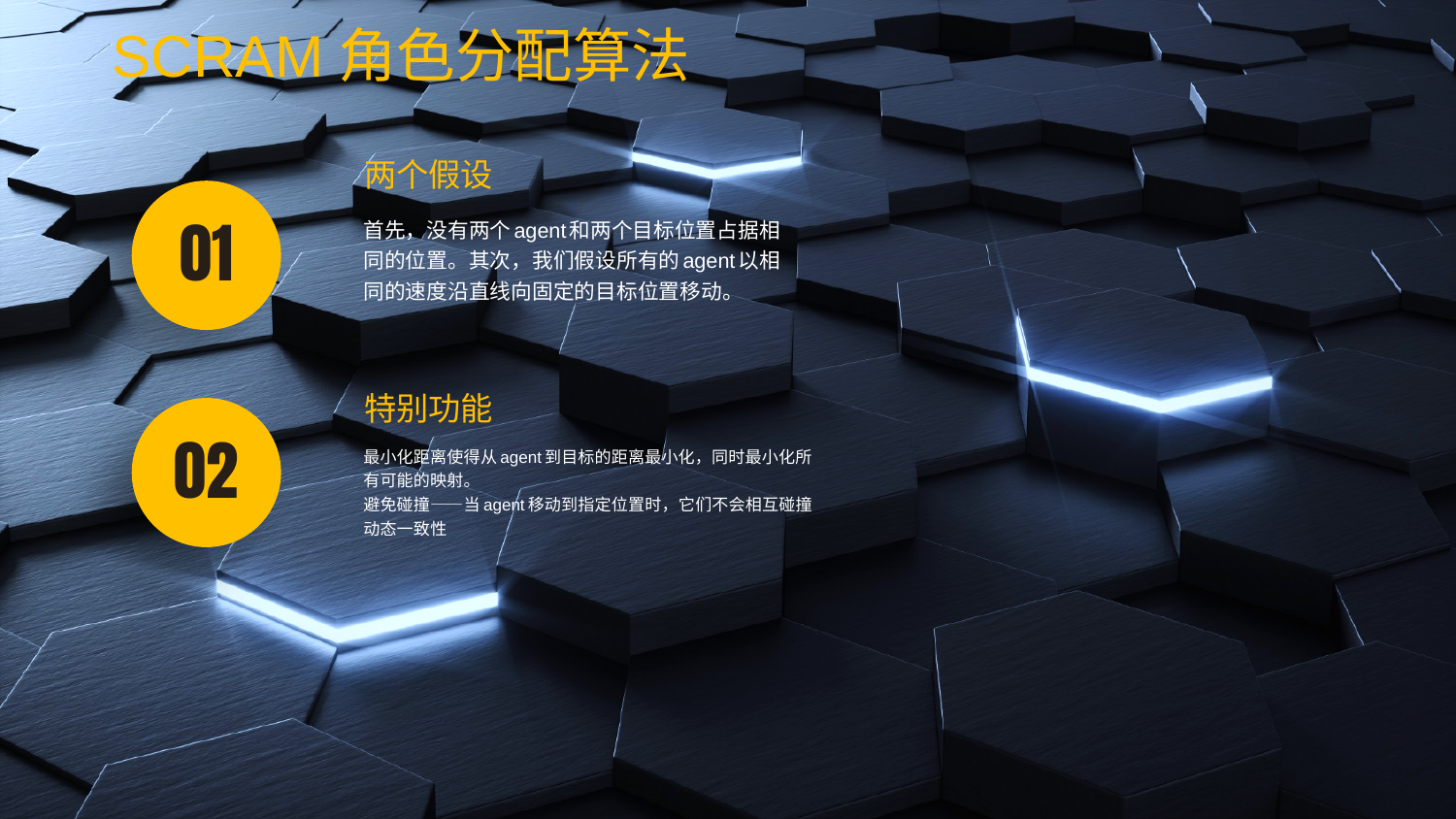

# SCRAM角色分配算法
两个假设
01
首先，没有两个agent和两个目标位置占据相同的位置。其次，我们假设所有的agent以相同的速度沿直线向固定的目标位置移动。
特别功能
02
最小化距离使得从agent到目标的距离最小化，同时最小化所有可能的映射。
避免碰撞——当agent移动到指定位置时，它们不会相互碰撞
动态一致性